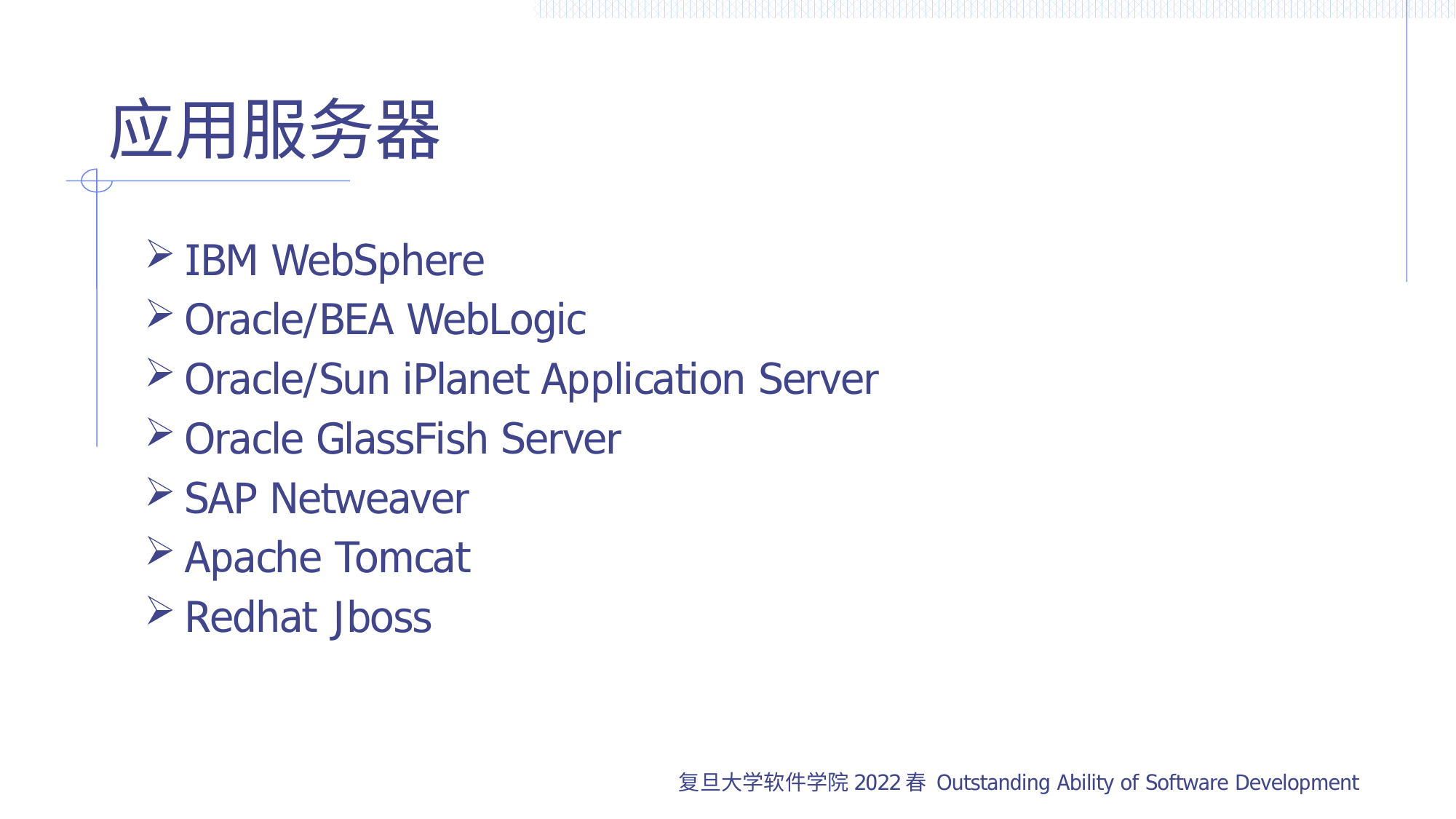

# 应用服务器
IBM WebSphere
Oracle/BEA WebLogic
Oracle/Sun iPlanet Application Server
Oracle GlassFish Server
SAP Netweaver
Apache Tomcat
Redhat Jboss